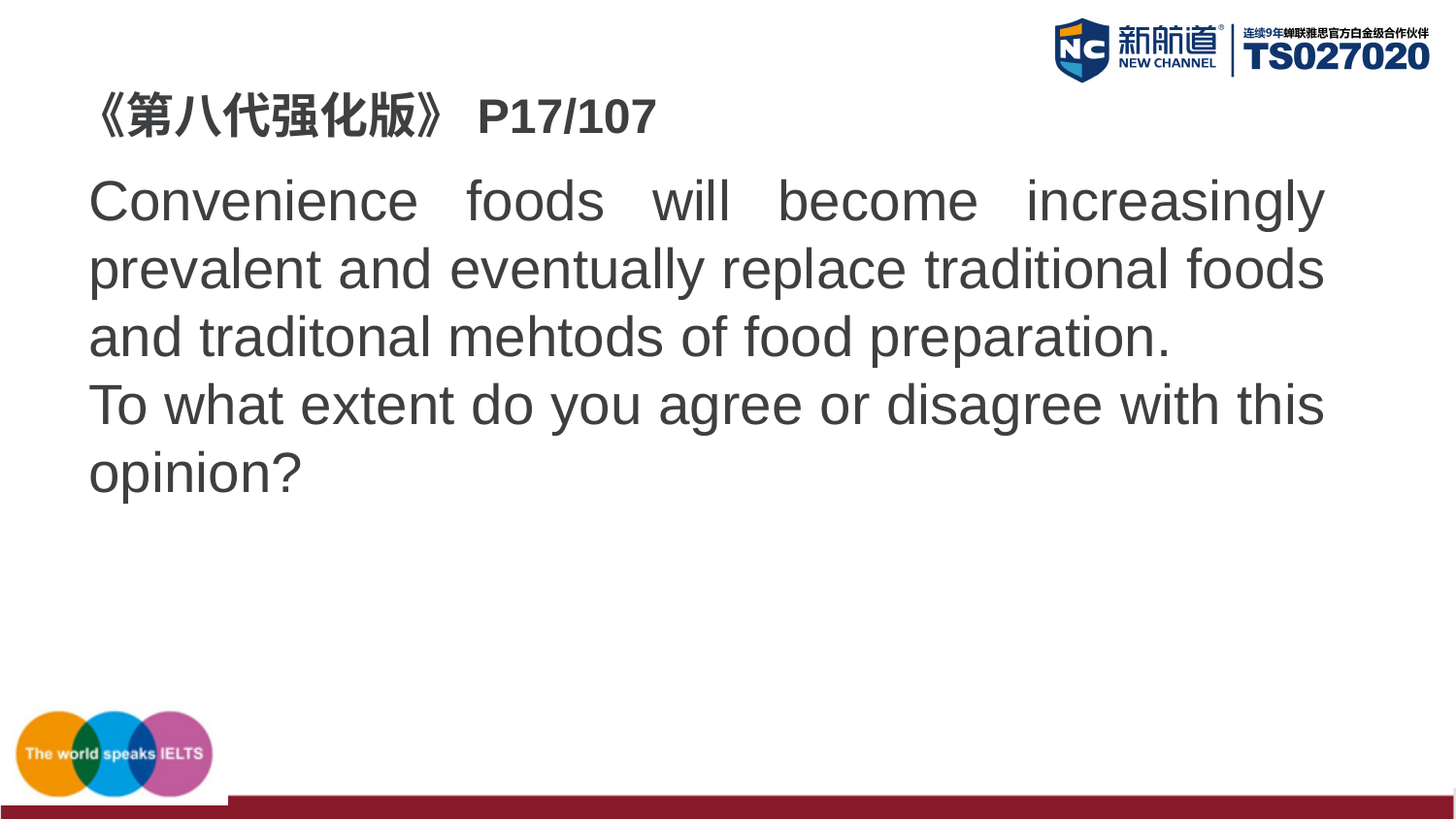

《第八代强化版》P17/107
Convenience foods will become increasingly prevalent and eventually replace traditional foods and traditonal mehtods of food preparation.
To what extent do you agree or disagree with this opinion?